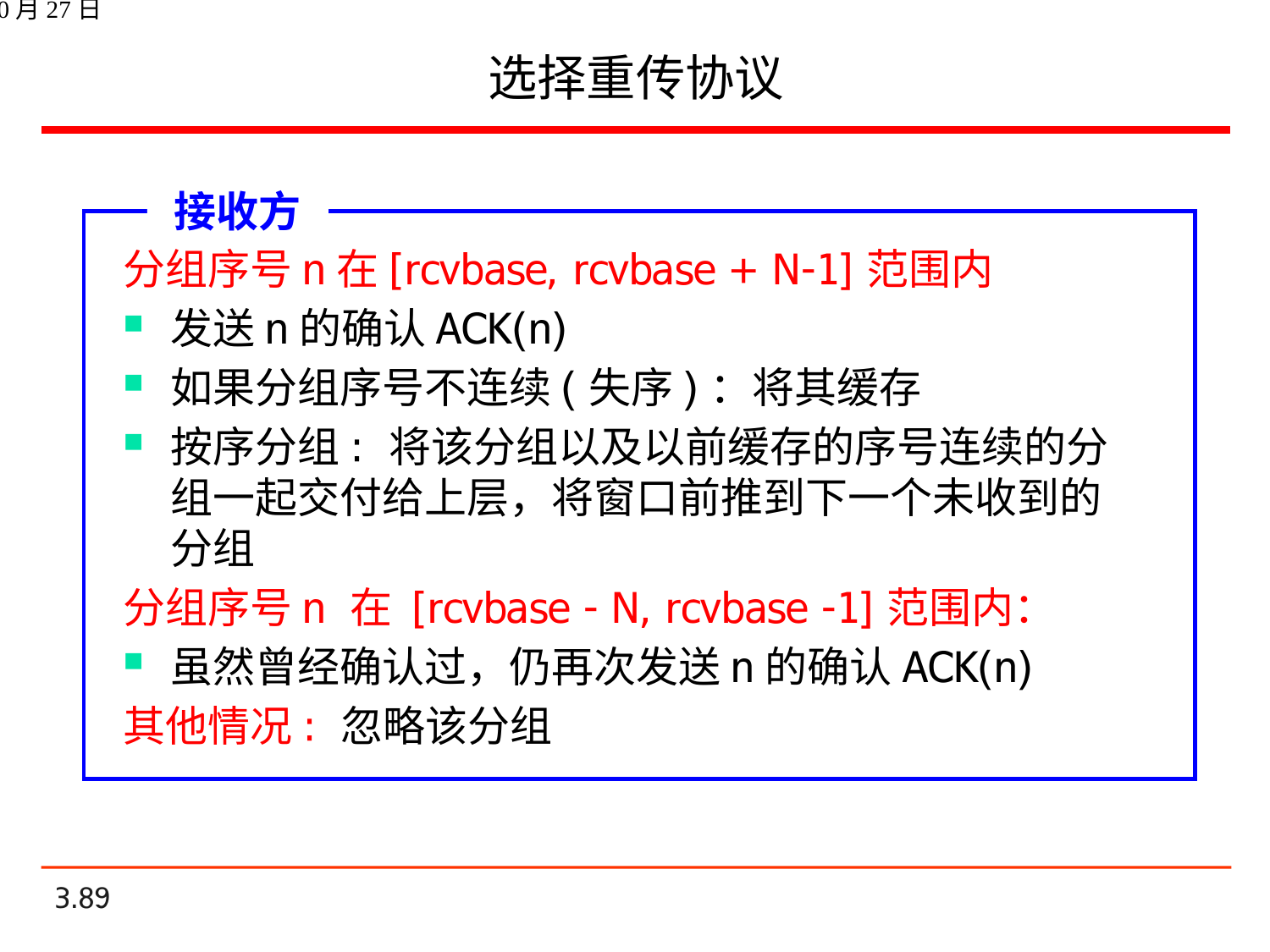

# 选择重传协议
接收方

分组序号n在[rcvbase, rcvbase + N-1]范围内
发送n的确认ACK(n)
如果分组序号不连续(失序)：将其缓存
按序分组: 将该分组以及以前缓存的序号连续的分组一起交付给上层，将窗口前推到下一个未收到的分组
分组序号n 在 [rcvbase - N, rcvbase -1]范围内：
虽然曾经确认过，仍再次发送n的确认ACK(n)
其他情况: 忽略该分组
2020年10月27日